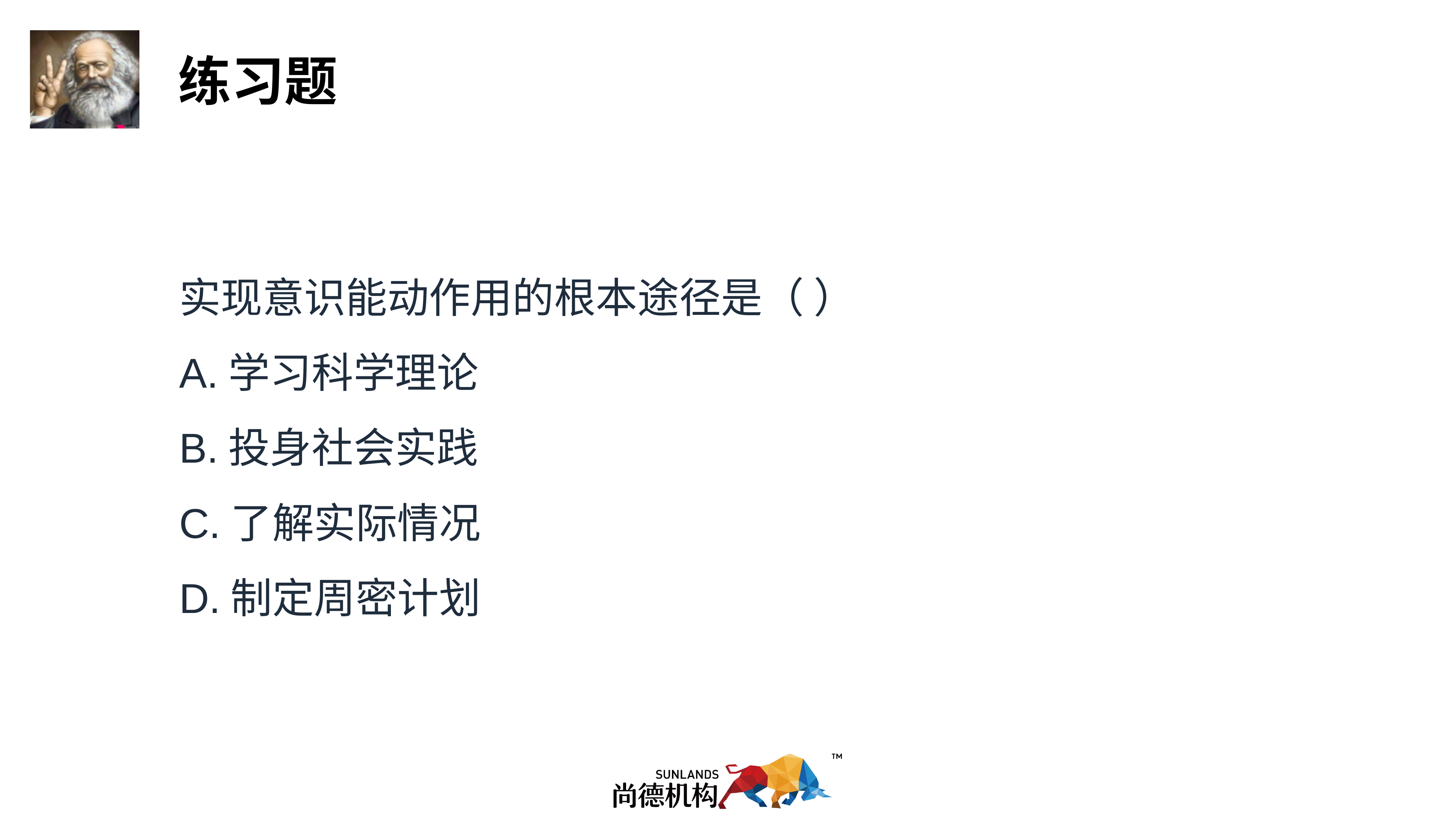

实现意识能动作用的根本途径是（ ）
A.学习科学理论
B.投身社会实践
C.了解实际情况
D.制定周密计划